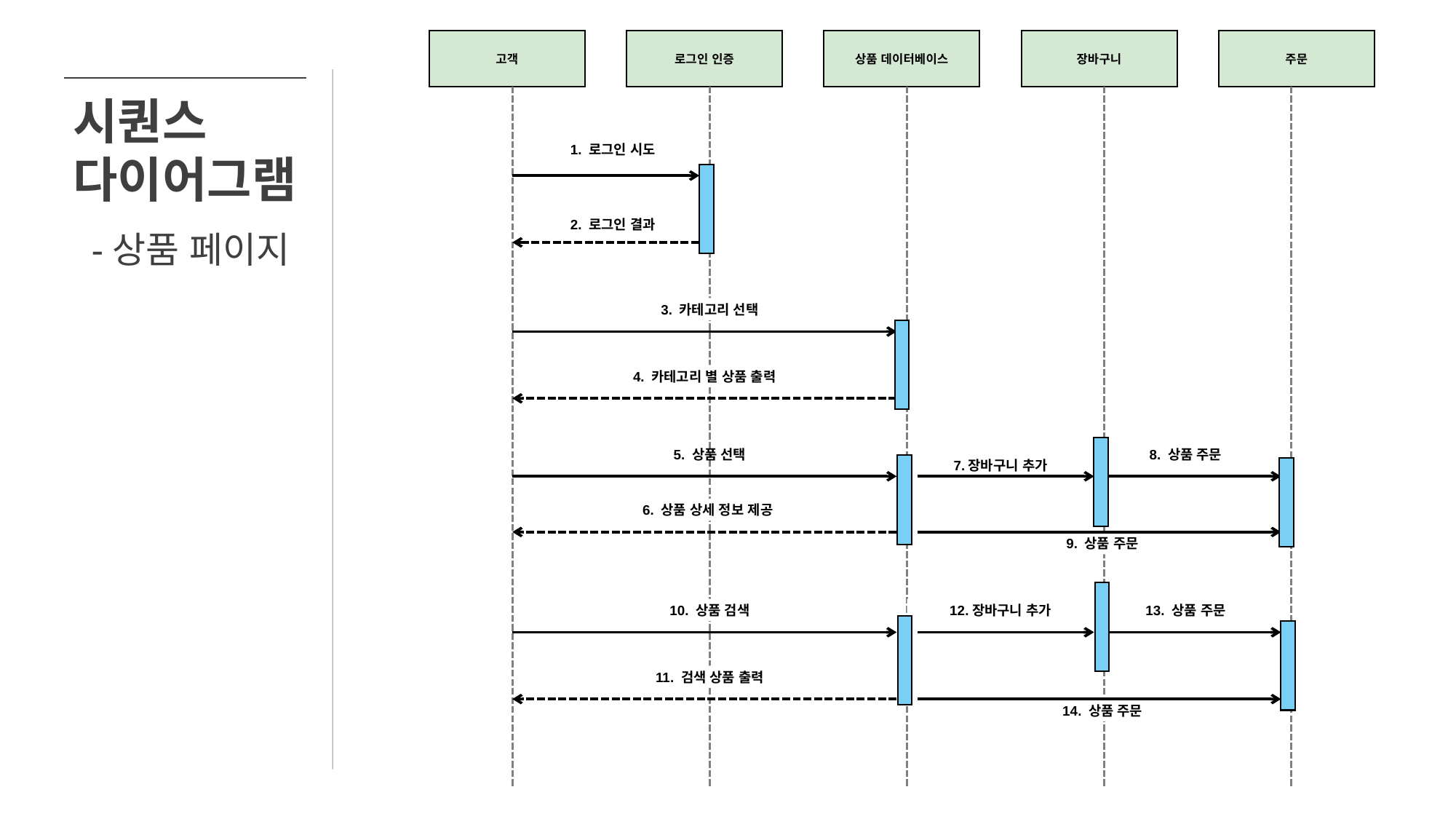

로그인 인증
상품 데이터베이스
장바구니
주문
고객
1. 로그인 시도

2. 로그인 결과
3. 카테고리 선택
4. 카테고리 별 상품 출력
5. 상품 선택
8. 상품 주문
7.장바구니 추가
6. 상품 상세 정보 제공
9. 상품 주문
10. 상품 검색
12.장바구니 추가
13. 상품 주문
11. 검색 상품 출력
14. 상품 주문
시퀀스
다이어그램
-상품 페이지